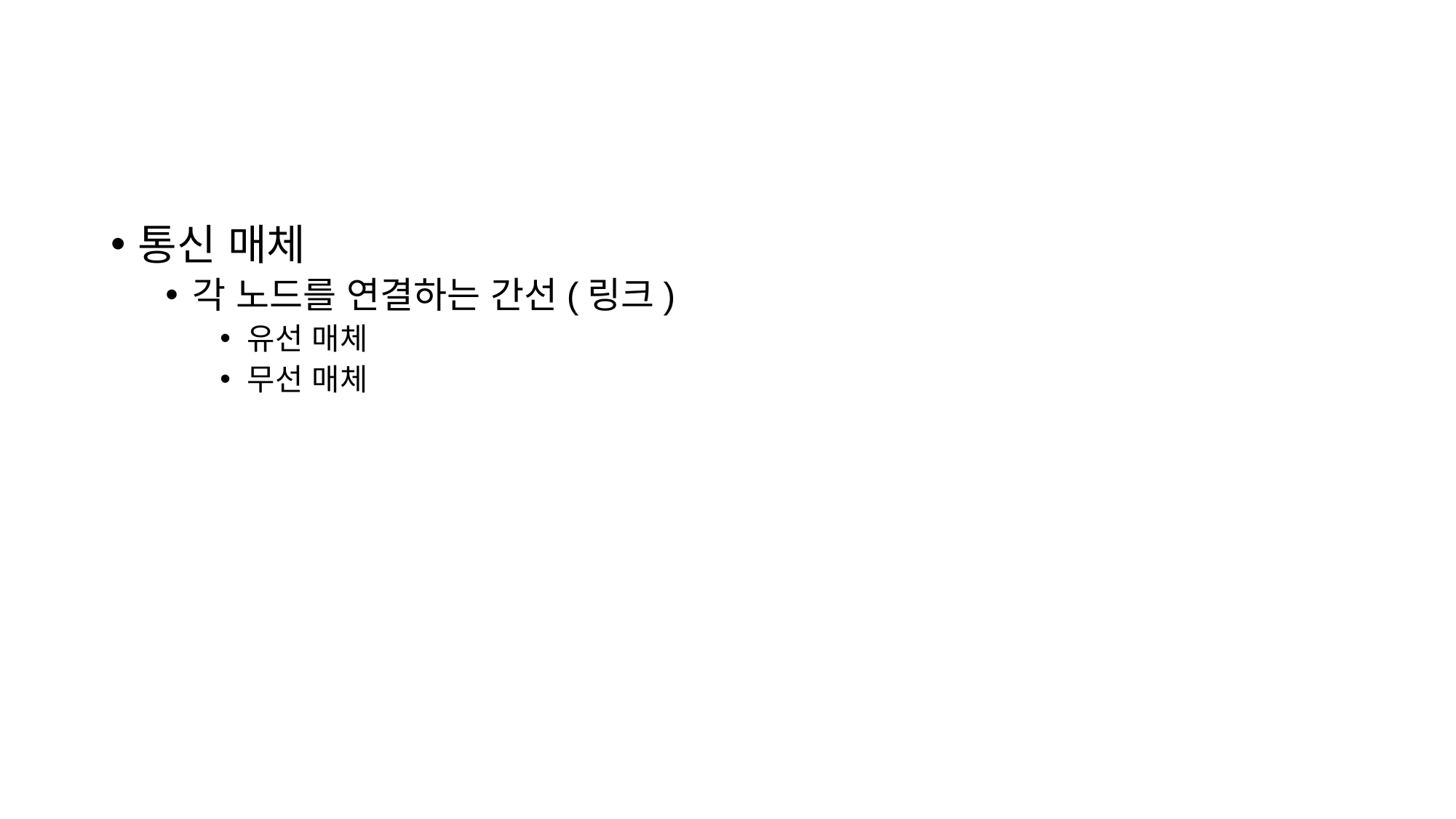

#
통신 매체
각 노드를 연결하는 간선(링크)
유선 매체
무선 매체